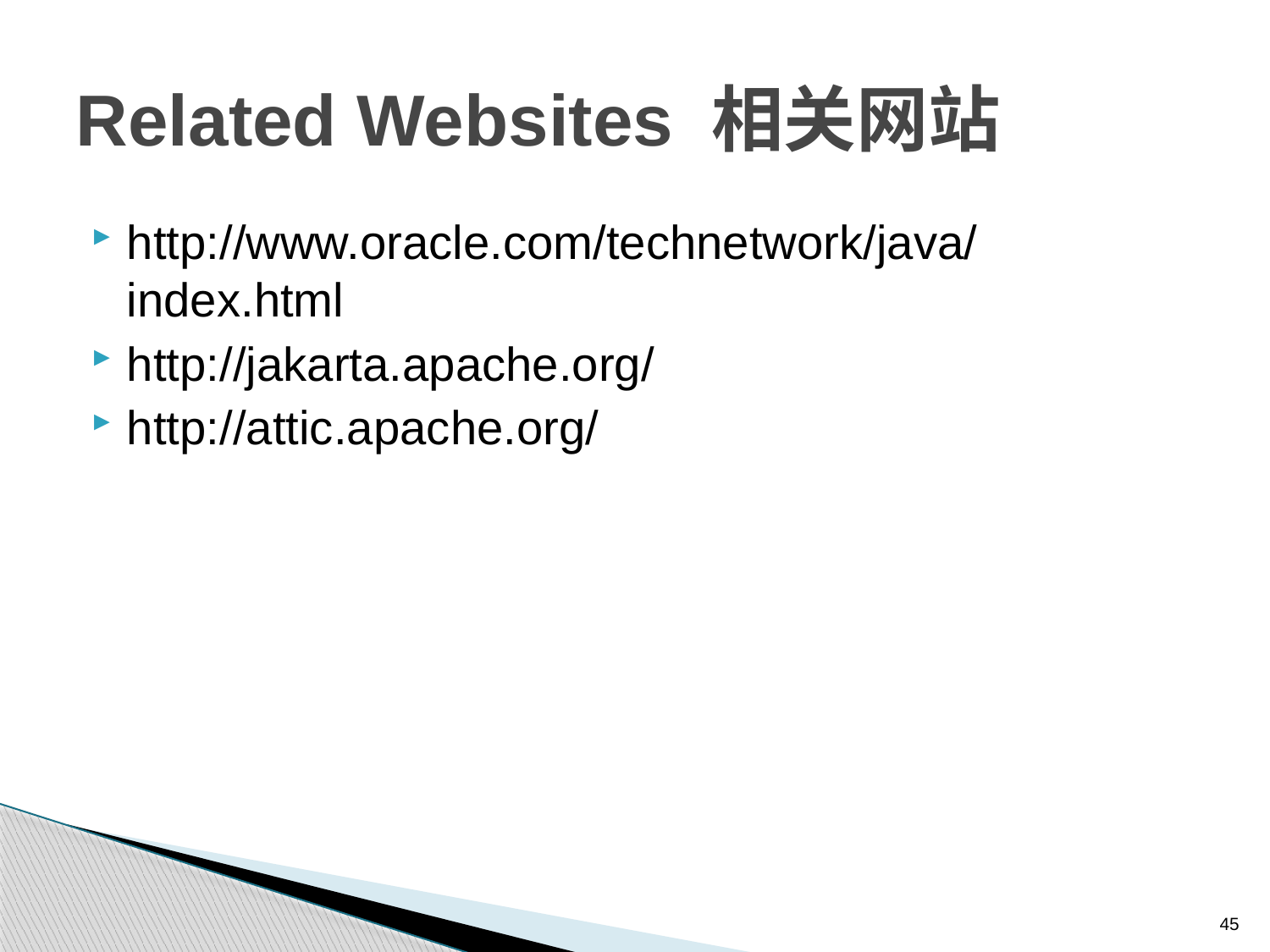

# Related Websites 相关网站
http://www.oracle.com/technetwork/java/index.html
http://jakarta.apache.org/
http://attic.apache.org/
45